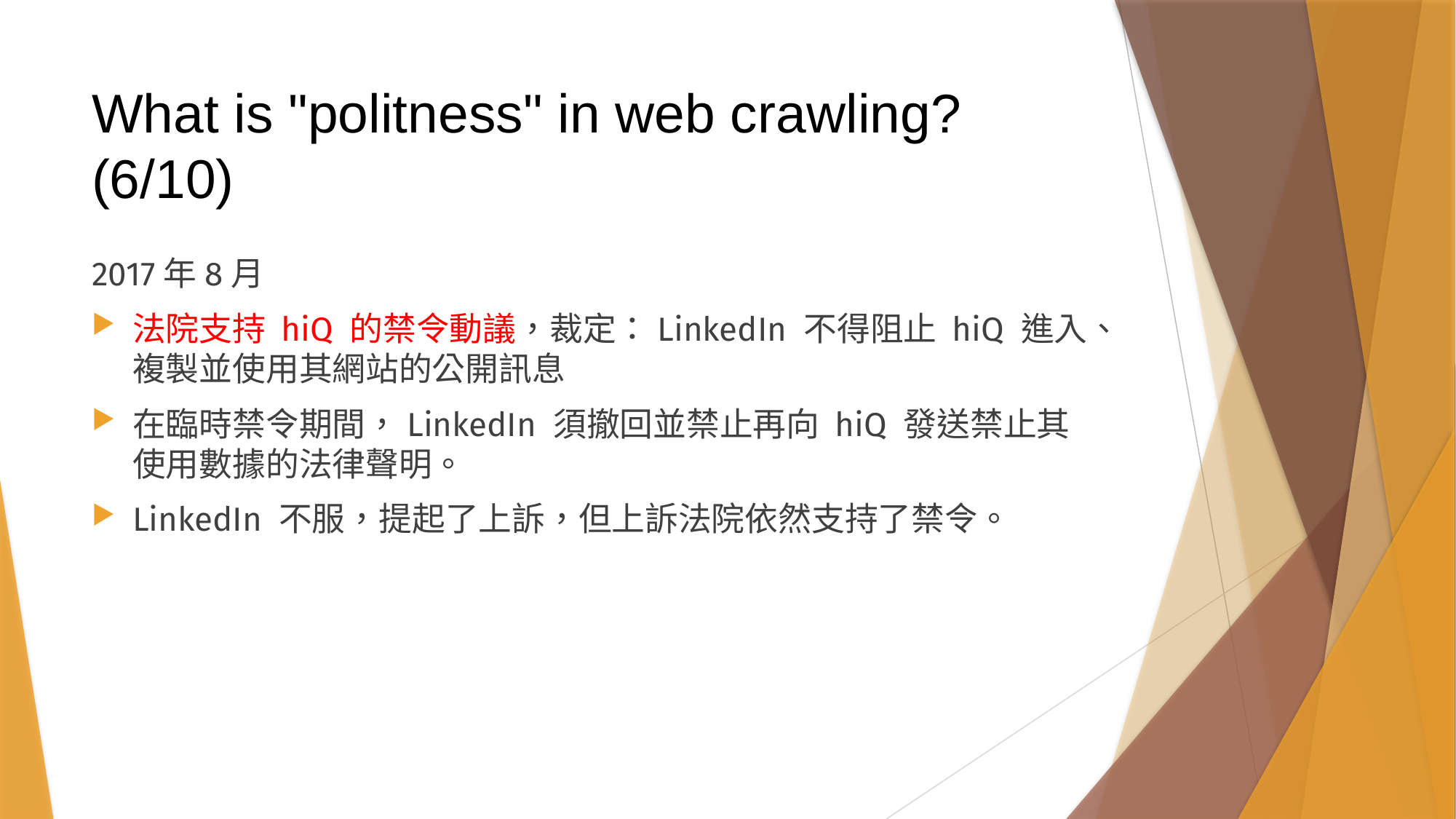

# What is "politness" in web crawling? (6/10)
2017年8月
法院支持 hiQ 的禁令動議，裁定：LinkedIn 不得阻止 hiQ 進入、複製並使用其網站的公開訊息
在臨時禁令期間，LinkedIn 須撤回並禁止再向 hiQ 發送禁止其使用數據的法律聲明。
LinkedIn 不服，提起了上訴，但上訴法院依然支持了禁令。